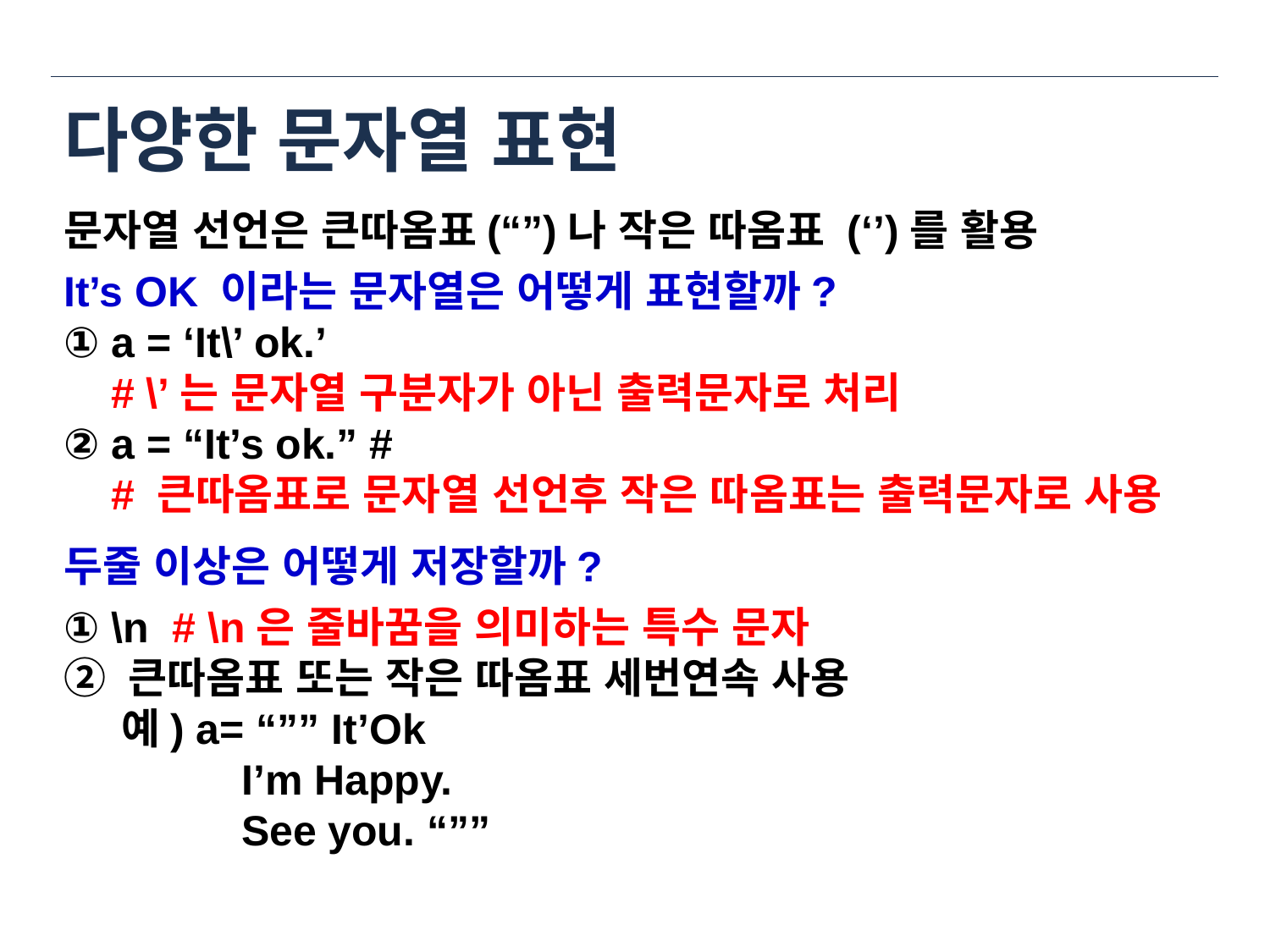

# 다양한 문자열 표현
문자열 선언은 큰따옴표(“”)나 작은 따옴표 (‘’)를 활용
It’s OK 이라는 문자열은 어떻게 표현할까?
① a = ‘It\’ ok.’
    # \’는 문자열 구분자가 아닌 출력문자로 처리
② a = “It’s ok.” #
    # 큰따옴표로 문자열 선언후 작은 따옴표는 출력문자로 사용
두줄 이상은 어떻게 저장할까?
① \n  # \n은 줄바꿈을 의미하는 특수 문자
② 큰따옴표 또는 작은 따옴표 세번연속 사용
    예) a= “”” It’Ok
               I’m Happy.
               See you. “””